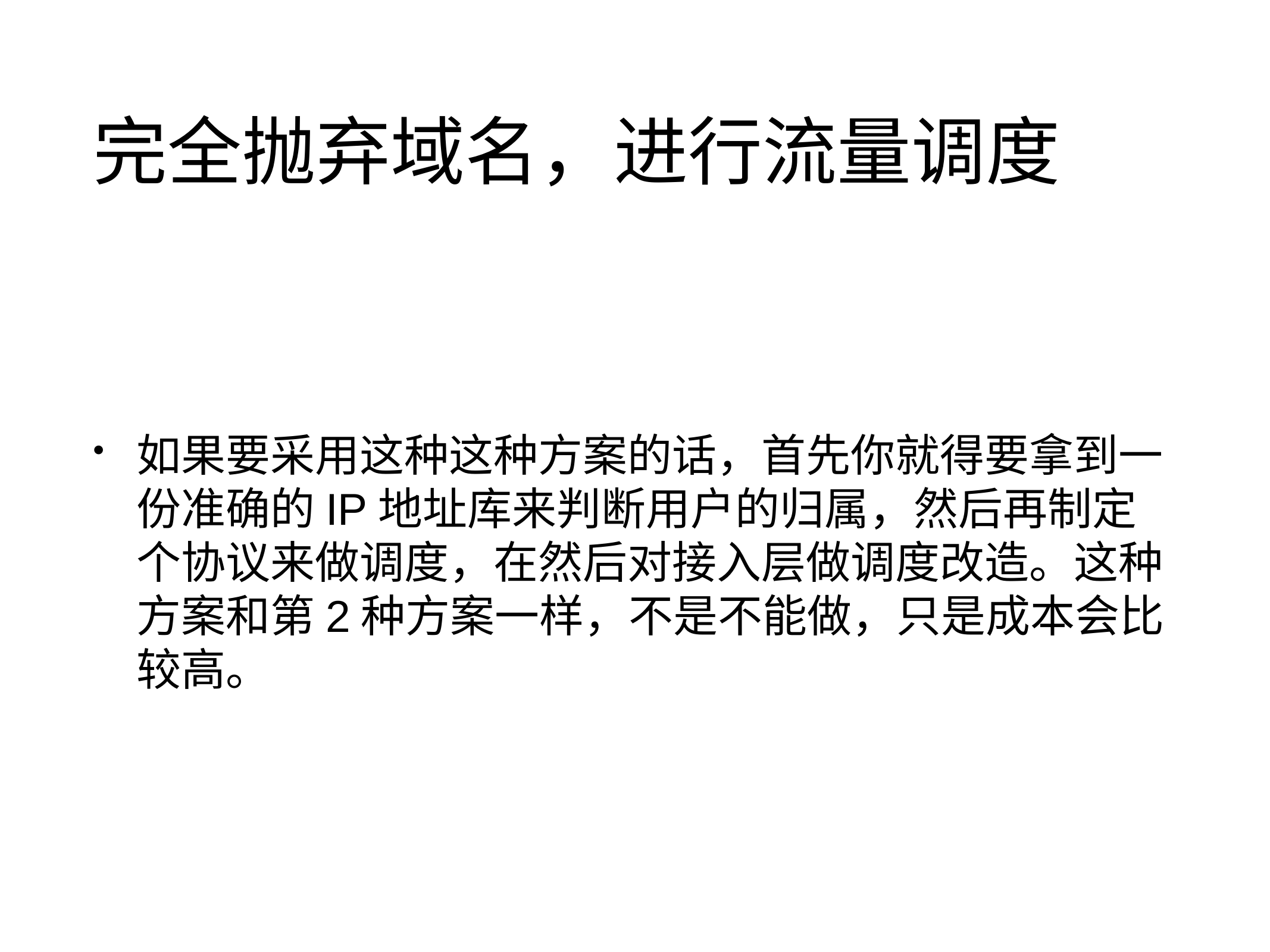

# 完全抛弃域名，进行流量调度
如果要采用这种这种方案的话，首先你就得要拿到一份准确的IP地址库来判断用户的归属，然后再制定个协议来做调度，在然后对接入层做调度改造。这种方案和第2种方案一样，不是不能做，只是成本会比较高。